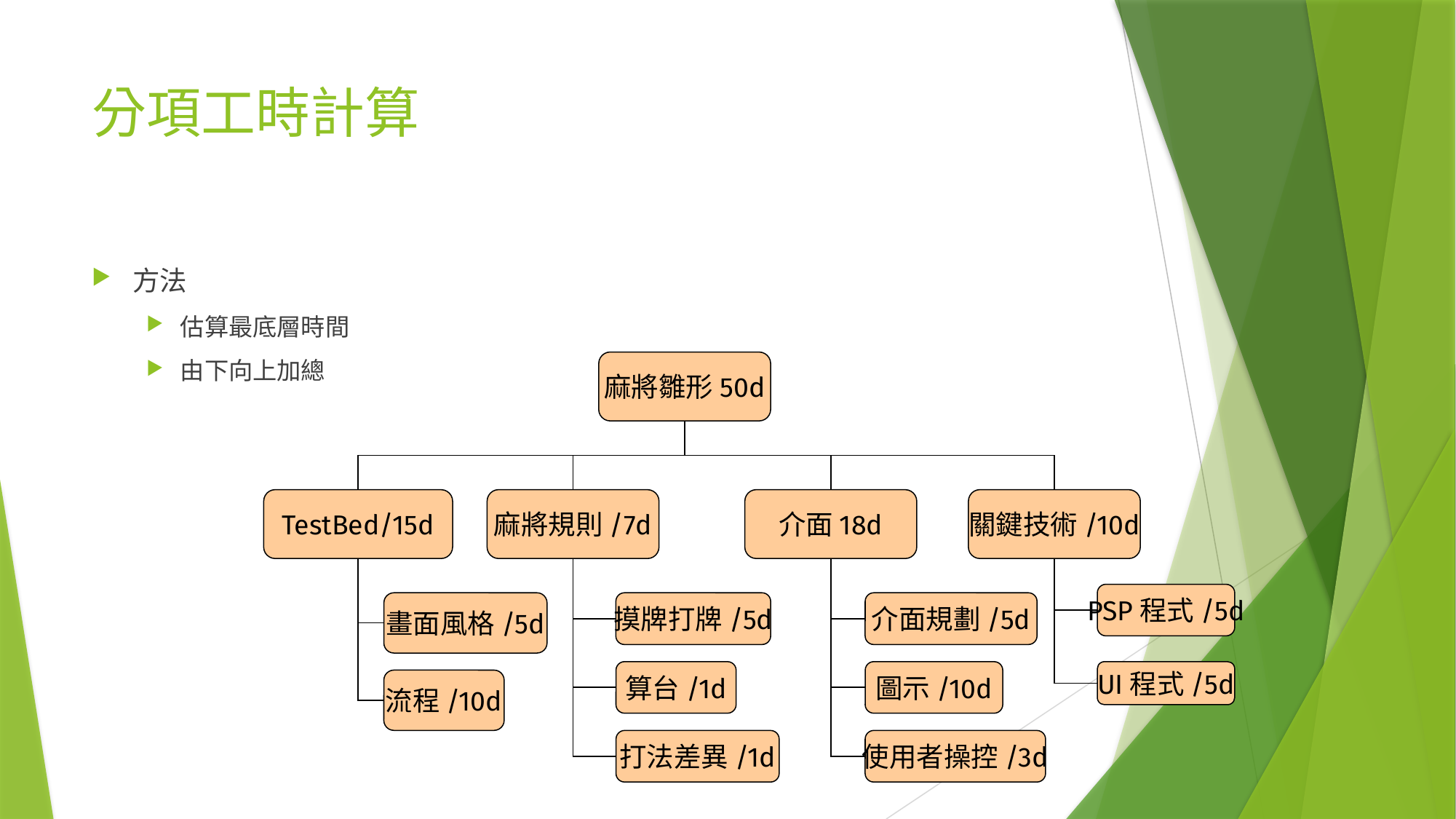

# 分項工時計算
方法
估算最底層時間
由下向上加總
麻將雛形50d
TestBed/15d
麻將規則/7d
介面18d
關鍵技術/10d
PSP程式/5d
畫面風格/5d
摸牌打牌/5d
介面規劃/5d
算台/1d
圖示/10d
UI程式/5d
流程/10d
打法差異/1d
使用者操控/3d